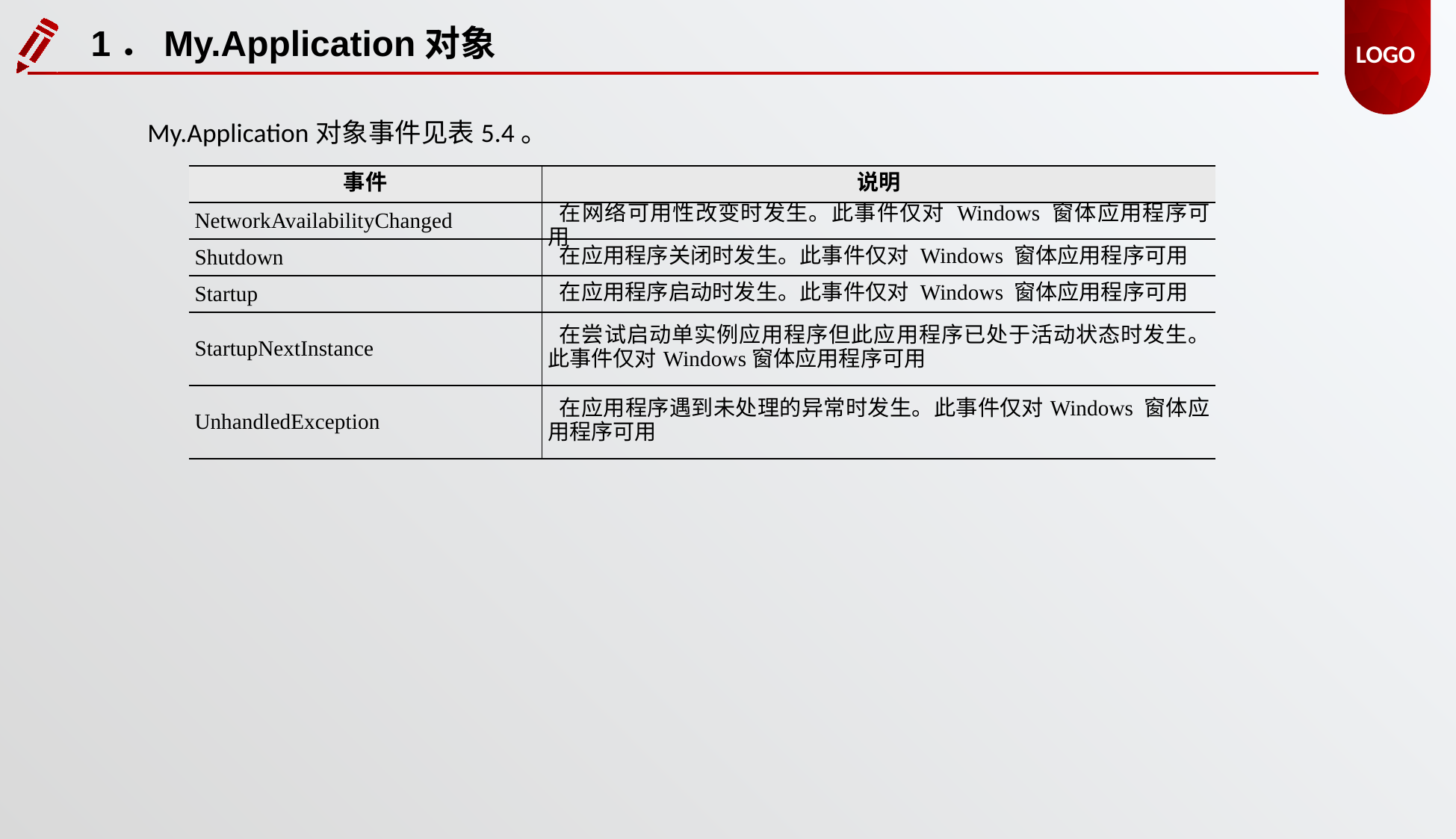

1．My.Application对象
My.Application对象事件见表5.4。
| 事件 | 说明 |
| --- | --- |
| NetworkAvailabilityChanged | 在网络可用性改变时发生。此事件仅对 Windows 窗体应用程序可用 |
| Shutdown | 在应用程序关闭时发生。此事件仅对 Windows 窗体应用程序可用 |
| Startup | 在应用程序启动时发生。此事件仅对 Windows 窗体应用程序可用 |
| StartupNextInstance | 在尝试启动单实例应用程序但此应用程序已处于活动状态时发生。此事件仅对Windows窗体应用程序可用 |
| UnhandledException | 在应用程序遇到未处理的异常时发生。此事件仅对Windows 窗体应用程序可用 |